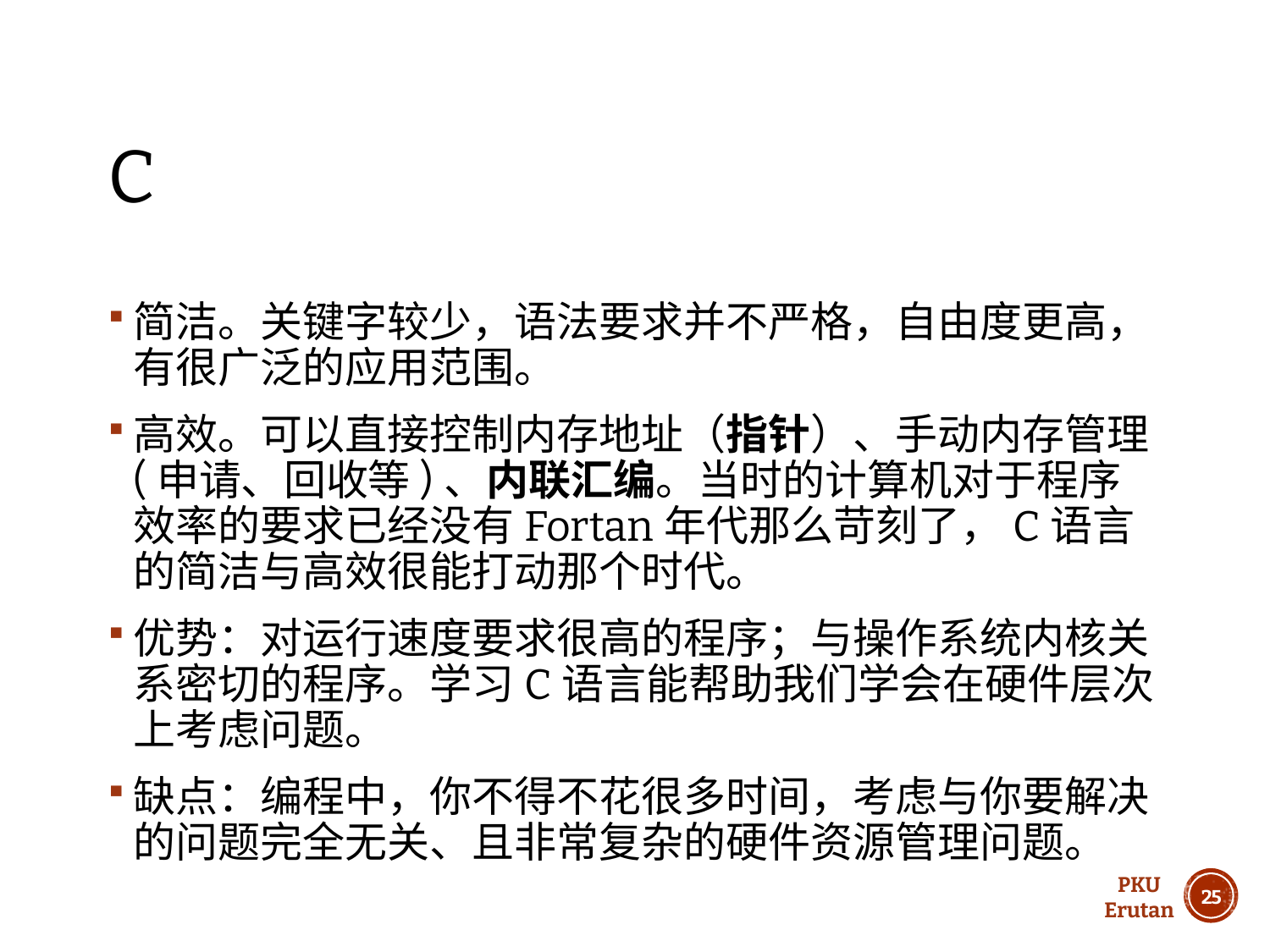

# C
简洁。关键字较少，语法要求并不严格，自由度更高，有很广泛的应用范围。
高效。可以直接控制内存地址（指针）、手动内存管理(申请、回收等)、内联汇编。当时的计算机对于程序效率的要求已经没有Fortan年代那么苛刻了，C语言的简洁与高效很能打动那个时代。
优势：对运行速度要求很高的程序；与操作系统内核关系密切的程序。学习C语言能帮助我们学会在硬件层次上考虑问题。
缺点：编程中，你不得不花很多时间，考虑与你要解决的问题完全无关、且非常复杂的硬件资源管理问题。
PKU
Erutan
25